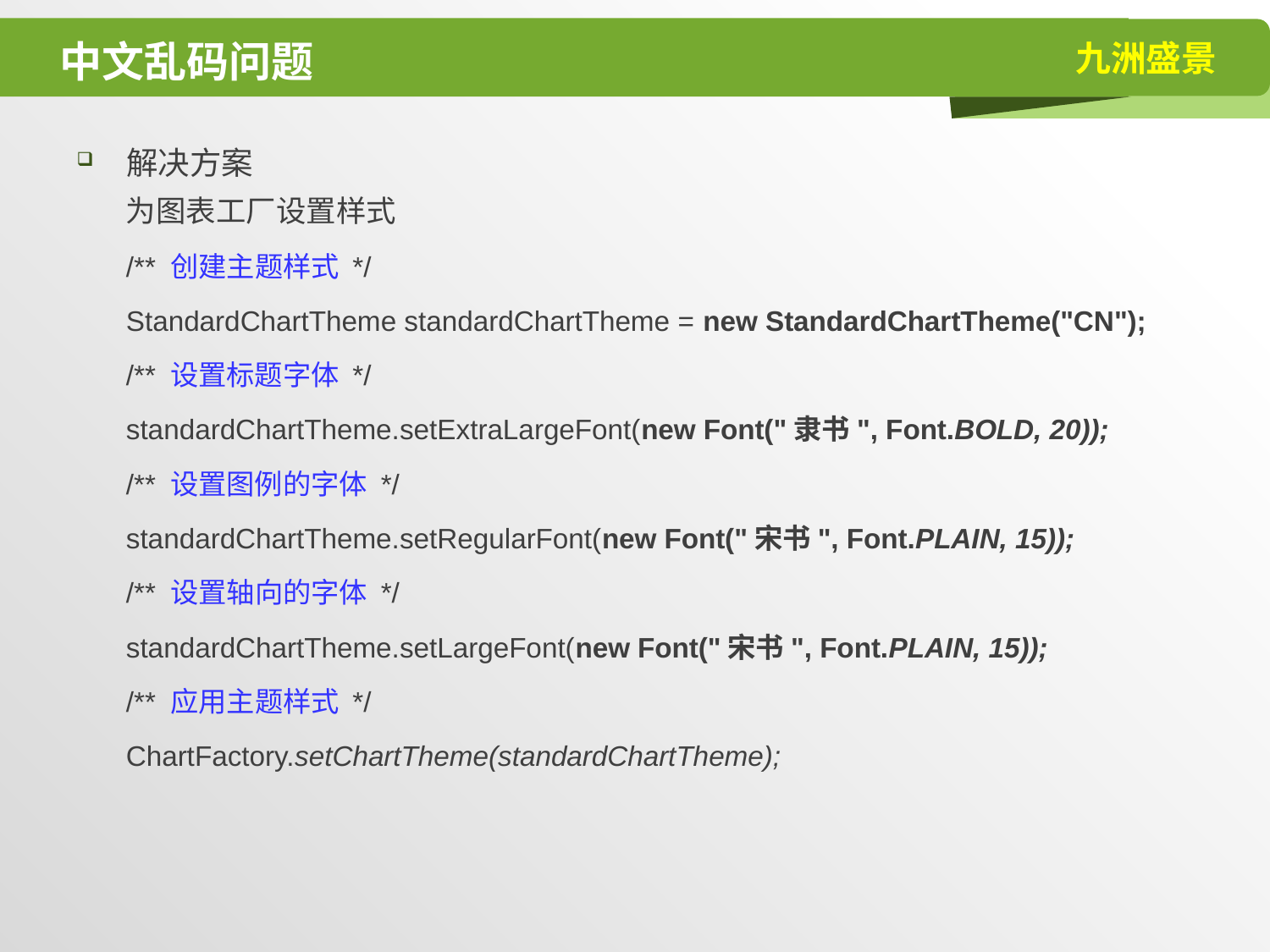

# 中文乱码问题
解决方案
为图表工厂设置样式
/** 创建主题样式 */
StandardChartTheme standardChartTheme = new StandardChartTheme("CN");
/** 设置标题字体 */
standardChartTheme.setExtraLargeFont(new Font("隶书", Font.BOLD, 20));
/** 设置图例的字体 */
standardChartTheme.setRegularFont(new Font("宋书", Font.PLAIN, 15));
/** 设置轴向的字体 */
standardChartTheme.setLargeFont(new Font("宋书", Font.PLAIN, 15));
/** 应用主题样式 */
ChartFactory.setChartTheme(standardChartTheme);